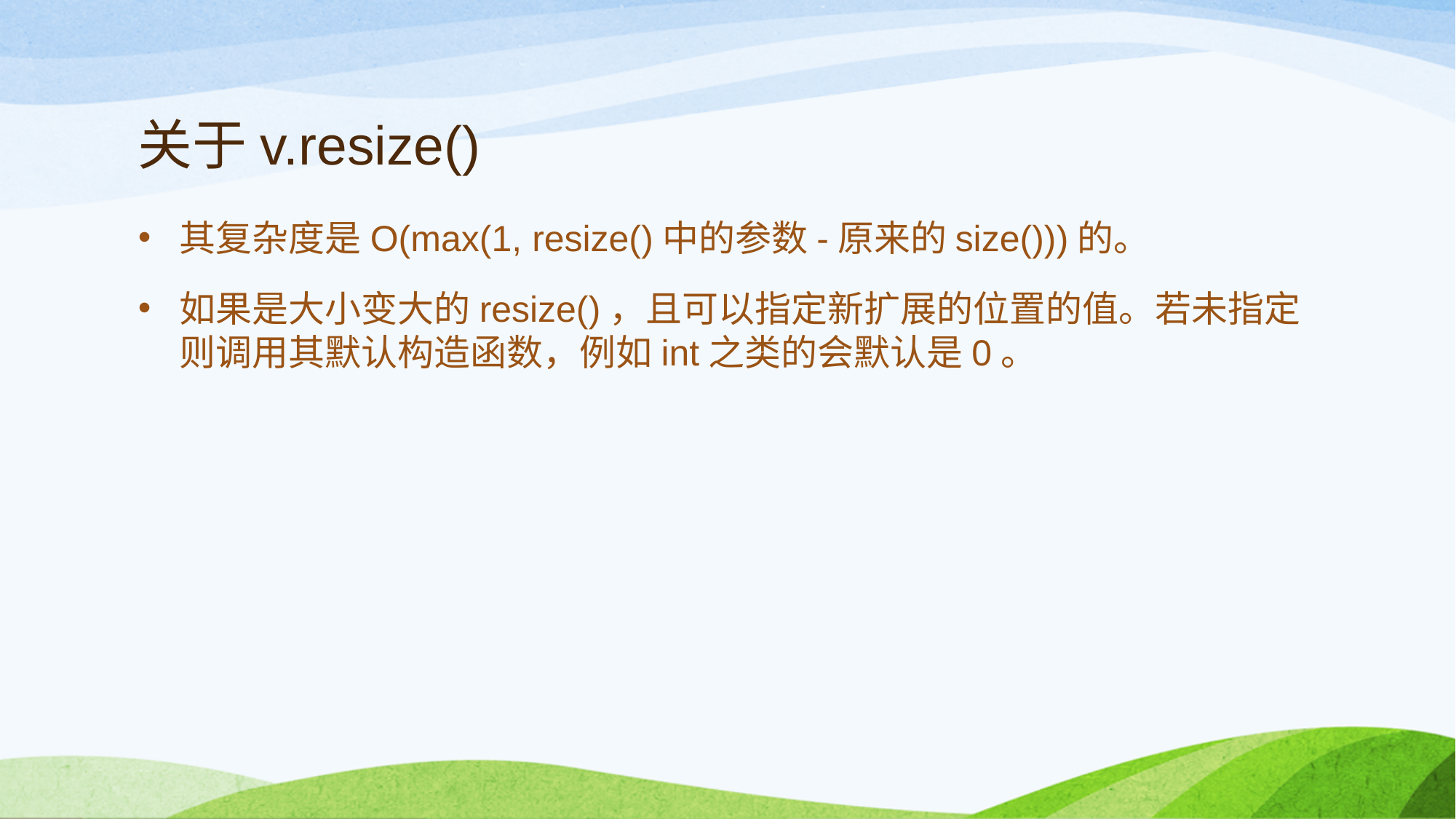

# 关于v.resize()
其复杂度是O(max(1, resize()中的参数-原来的size()))的。
如果是大小变大的resize()，且可以指定新扩展的位置的值。若未指定则调用其默认构造函数，例如int之类的会默认是0。